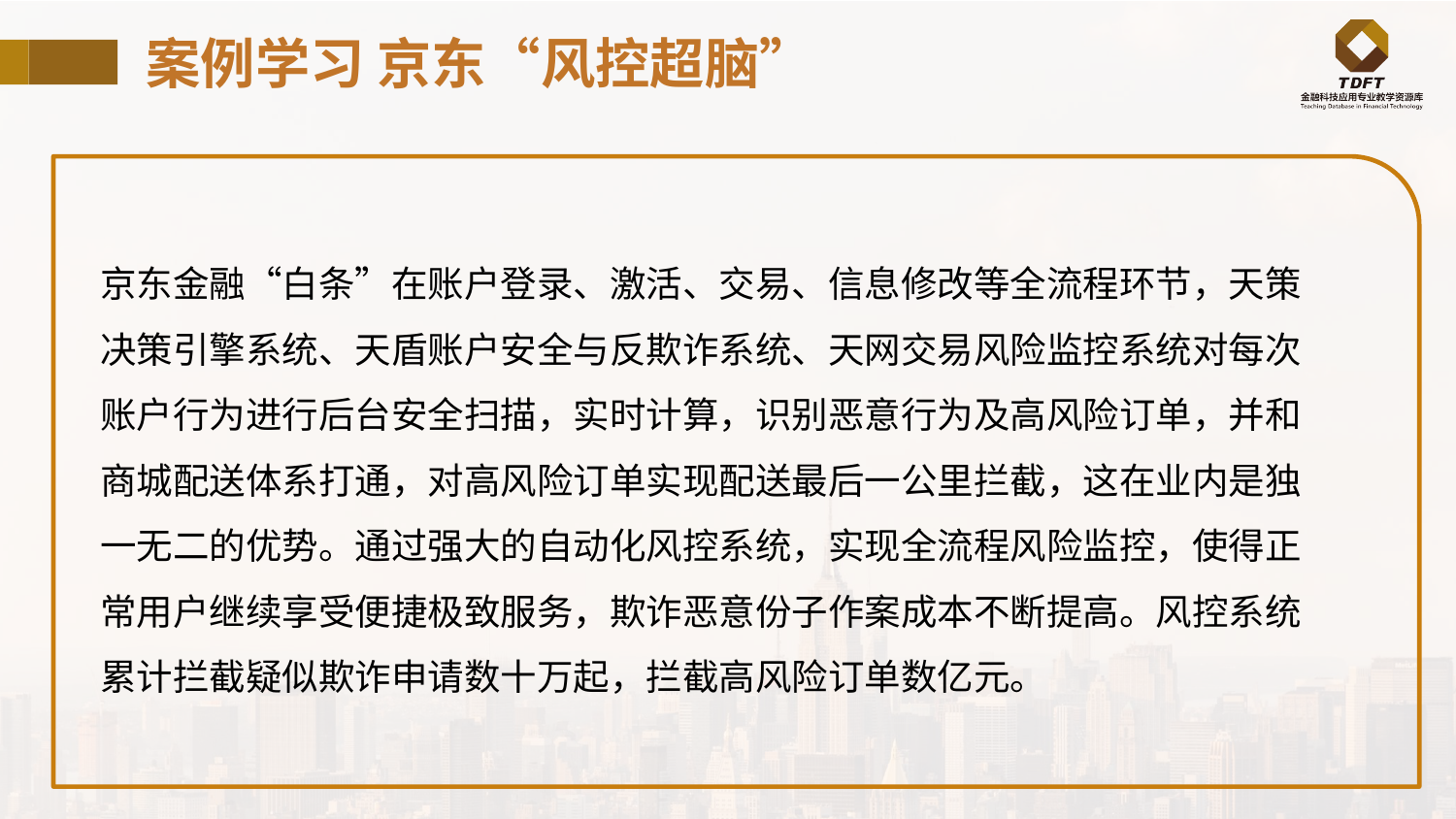

# 案例学习 京东“风控超脑”

京东金融“白条”在账户登录、激活、交易、信息修改等全流程环节，天策决策引擎系统、天盾账户安全与反欺诈系统、天网交易风险监控系统对每次账户行为进行后台安全扫描，实时计算，识别恶意行为及高风险订单，并和商城配送体系打通，对高风险订单实现配送最后一公里拦截，这在业内是独一无二的优势。通过强大的自动化风控系统，实现全流程风险监控，使得正常用户继续享受便捷极致服务，欺诈恶意份子作案成本不断提高。风控系统累计拦截疑似欺诈申请数十万起，拦截高风险订单数亿元。